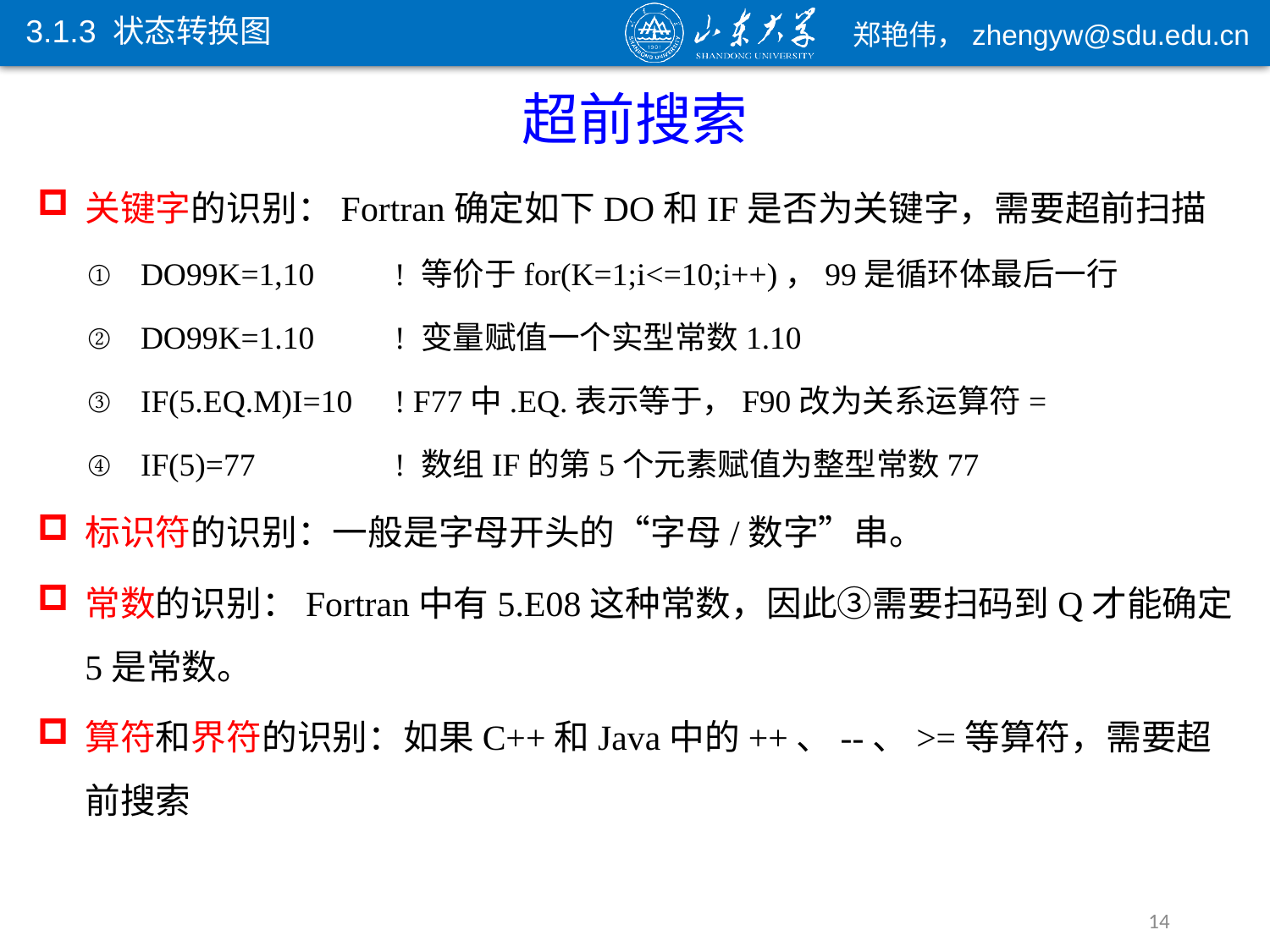

3.1.3 状态转换图
超前搜索
关键字的识别：Fortran确定如下DO和IF是否为关键字，需要超前扫描
DO99K=1,10	! 等价于for(K=1;i<=10;i++)，99是循环体最后一行
DO99K=1.10	! 变量赋值一个实型常数1.10
IF(5.EQ.M)I=10	! F77中.EQ.表示等于，F90改为关系运算符=
IF(5)=77		! 数组IF的第5个元素赋值为整型常数77
标识符的识别：一般是字母开头的“字母/数字”串。
常数的识别：Fortran中有5.E08这种常数，因此③需要扫码到Q才能确定5是常数。
算符和界符的识别：如果C++和Java中的++、--、>=等算符，需要超前搜索
14